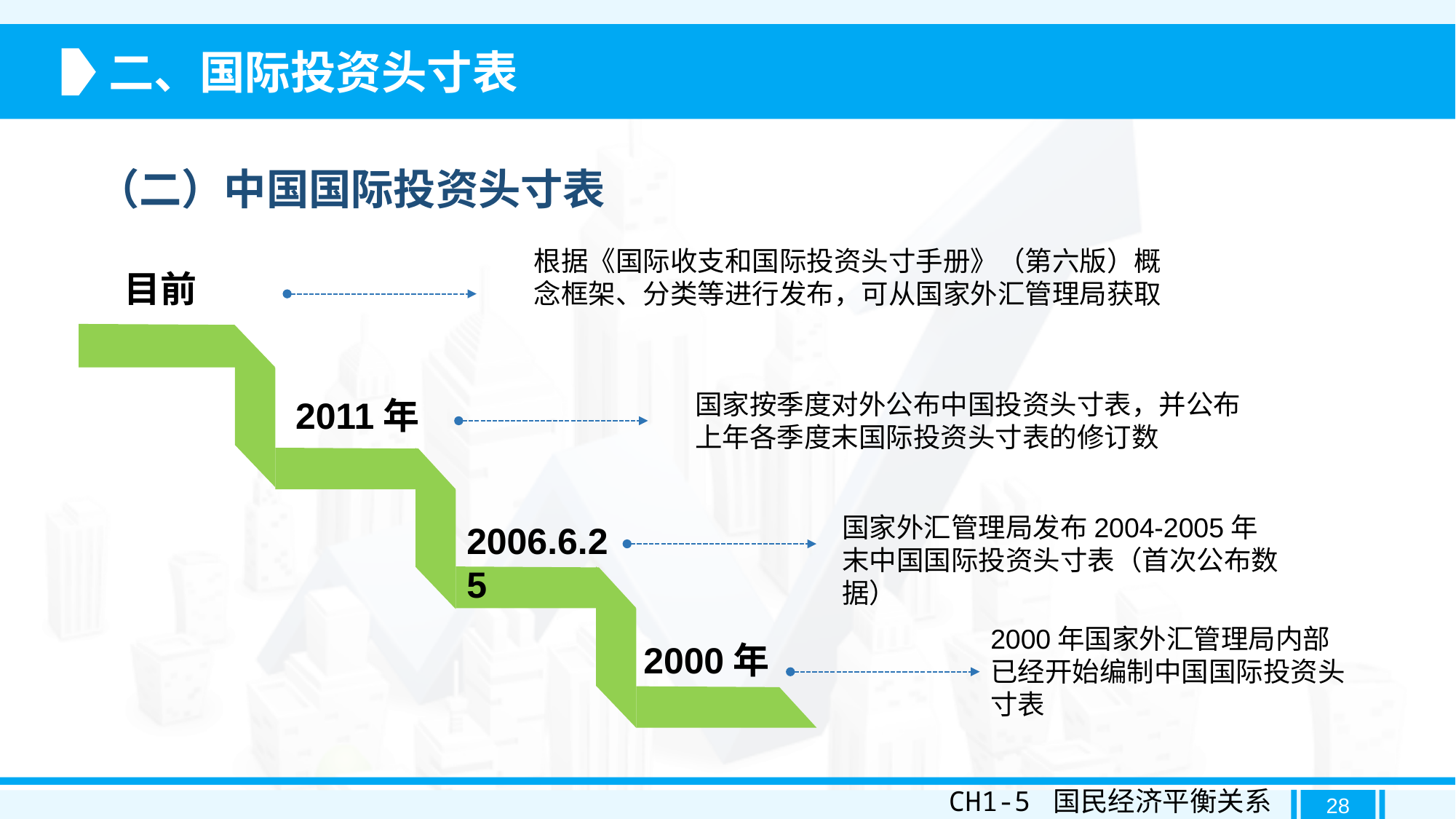

二、国际投资头寸表

（二）中国国际投资头寸表
根据《国际收支和国际投资头寸手册》（第六版）概念框架、分类等进行发布，可从国家外汇管理局获取
目前

国家按季度对外公布中国投资头寸表，并公布上年各季度末国际投资头寸表的修订数
2011年
国家外汇管理局发布2004-2005年末中国国际投资头寸表（首次公布数据）
2006.6.25
2000年国家外汇管理局内部已经开始编制中国国际投资头寸表
2000年
CH1-5 国民经济平衡关系
28